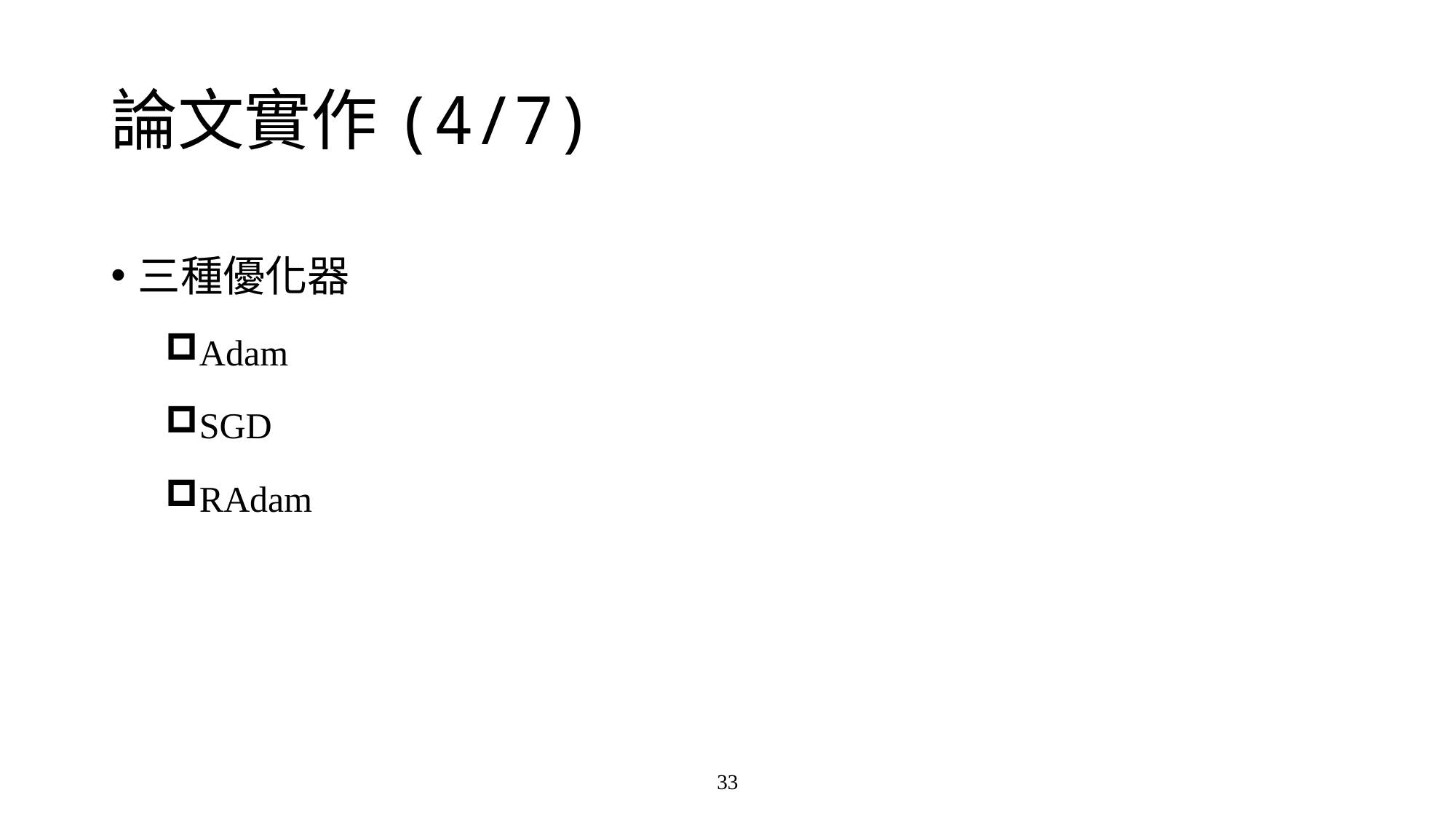

# 論文實作(4/7)
三種優化器
Adam
SGD
RAdam
33